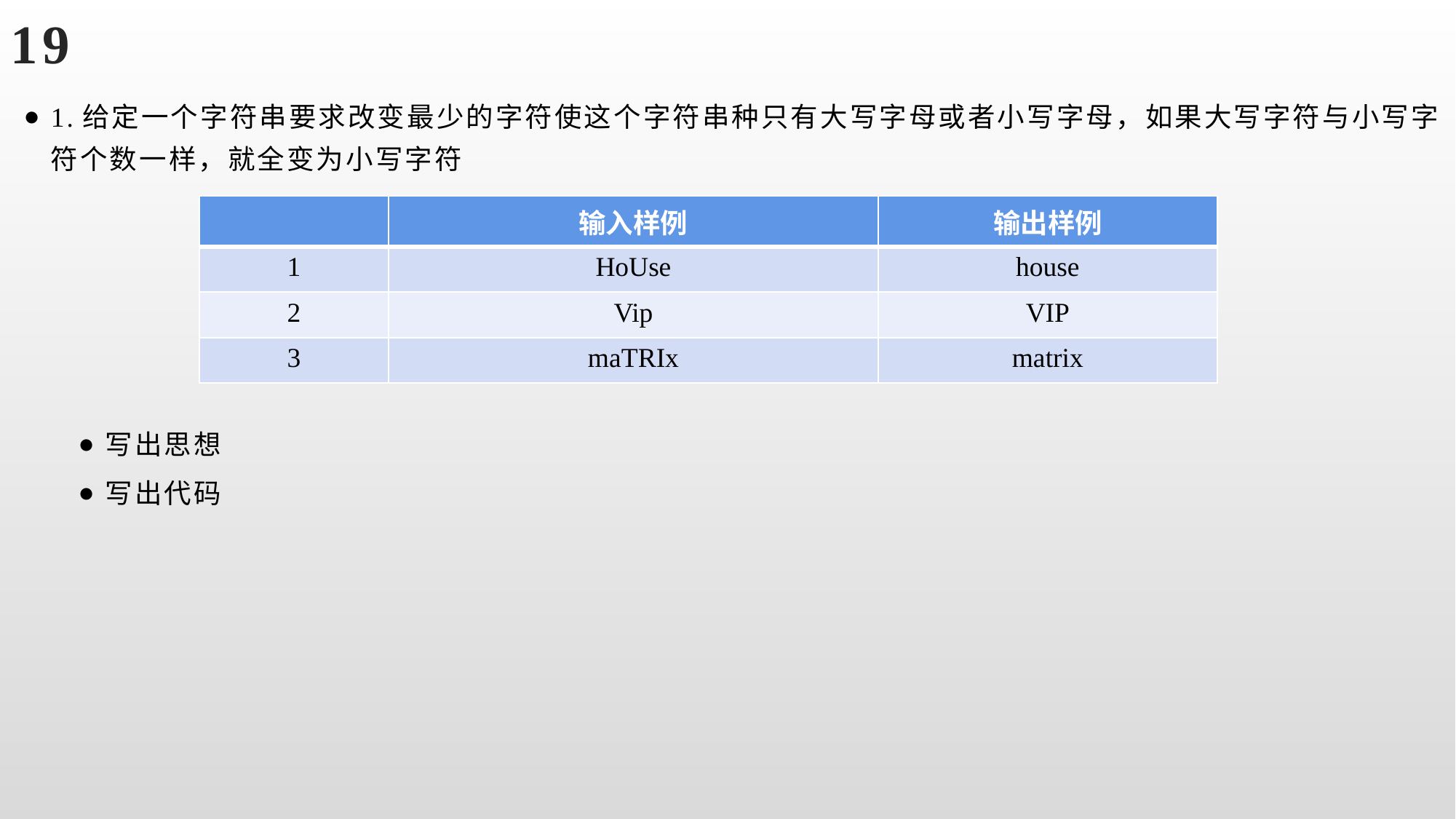

# 19
1.给定一个字符串要求改变最少的字符使这个字符串种只有大写字母或者小写字母，如果大写字符与小写字符个数一样，就全变为小写字符

写出思想
写出代码

|  | 输入样例 | 输出样例 |
| --- | --- | --- |
| 1 | HoUse | house |
| 2 | Vip | VIP |
| 3 | maTRIx | matrix |